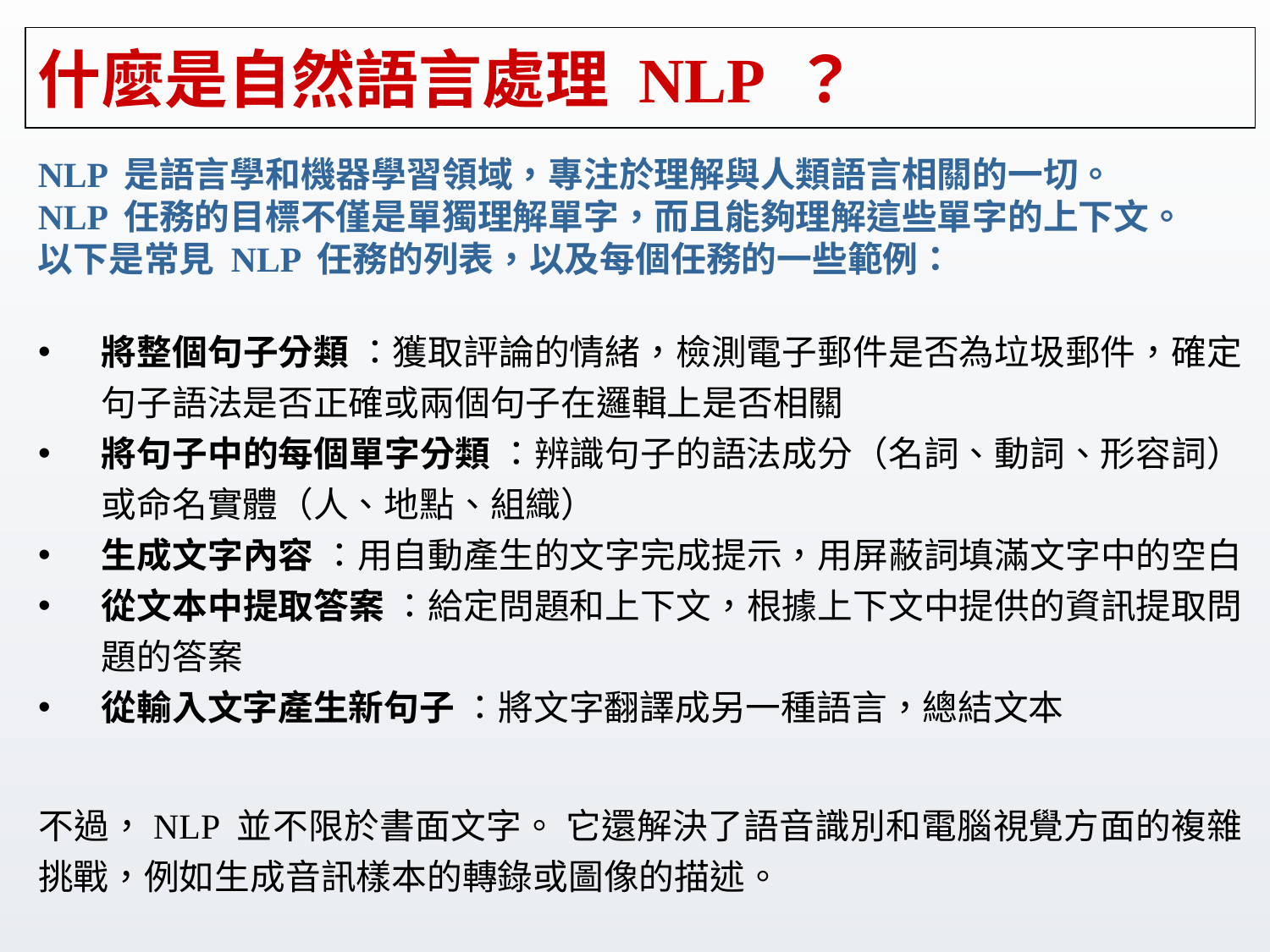

# 什麼是自然語言處理 NLP ？
NLP 是語言學和機器學習領域，專注於理解與人類語言相關的一切。
NLP 任務的目標不僅是單獨理解單字，而且能夠理解這些單字的上下文。
以下是常見 NLP 任務的列表，以及每個任務的一些範例：

將整個句子分類 ：獲取評論的情緒，檢測電子郵件是否為垃圾郵件，確定句子語法是否正確或兩個句子在邏輯上是否相關
將句子中的每個單字分類 ：辨識句子的語法成分（名詞、動詞、形容詞）或命名實體（人、地點、組織）
生成文字內容 ：用自動產生的文字完成提示，用屏蔽詞填滿文字中的空白
從文本中提取答案 ：給定問題和上下文，根據上下文中提供的資訊提取問題的答案
從輸入文字產生新句子 ：將文字翻譯成另一種語言，總結文本

不過，NLP 並不限於書面文字。 它還解決了語音識別和電腦視覺方面的複雜挑戰，例如生成音訊樣本的轉錄或圖像的描述。